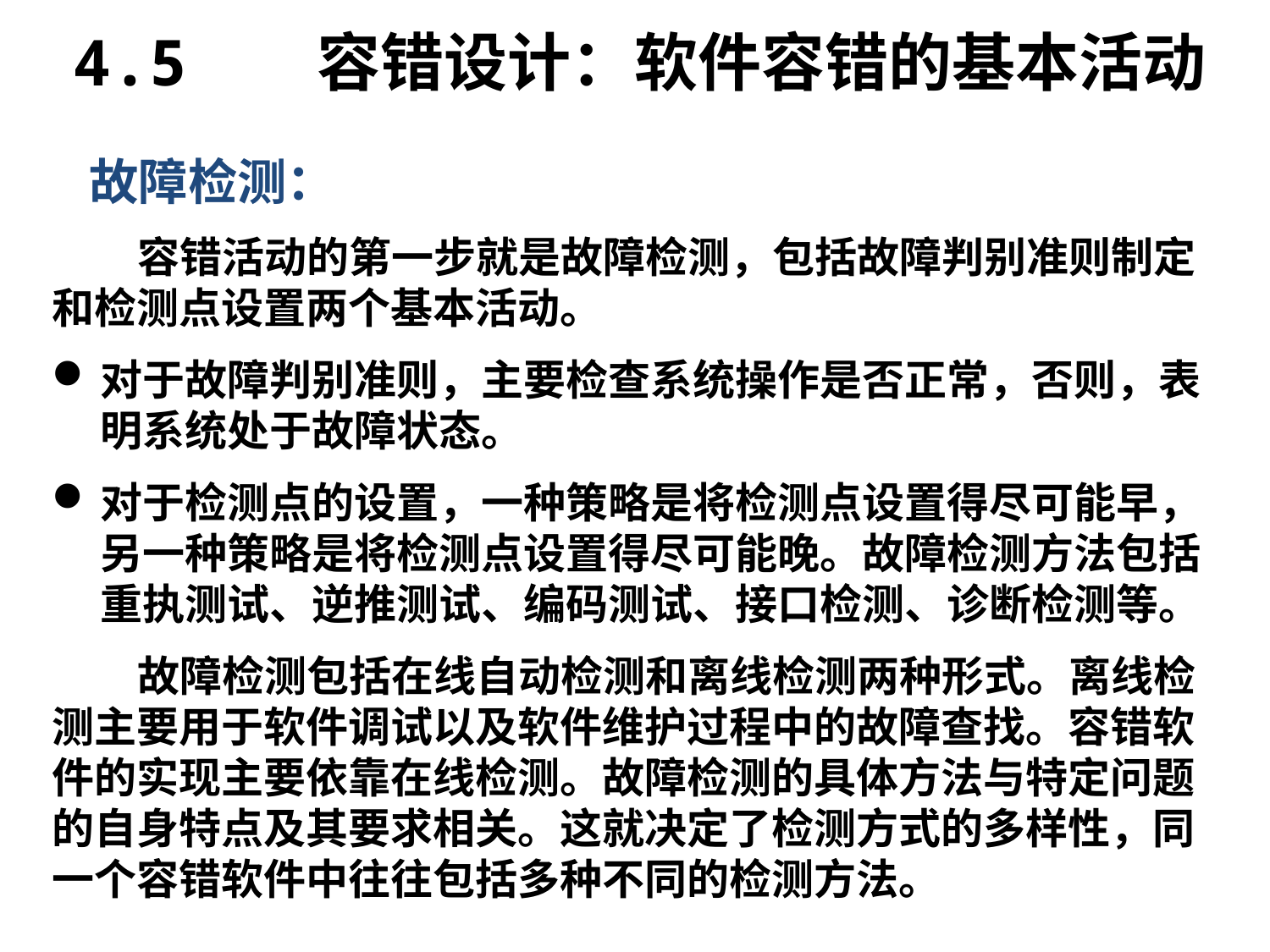

4.5   容错设计：软件容错的基本活动
故障检测：
    容错活动的第一步就是故障检测，包括故障判别准则制定和检测点设置两个基本活动。
对于故障判别准则，主要检查系统操作是否正常，否则，表明系统处于故障状态。
对于检测点的设置，一种策略是将检测点设置得尽可能早，另一种策略是将检测点设置得尽可能晚。故障检测方法包括重执测试、逆推测试、编码测试、接口检测、诊断检测等。
    故障检测包括在线自动检测和离线检测两种形式。离线检测主要用于软件调试以及软件维护过程中的故障查找。容错软件的实现主要依靠在线检测。故障检测的具体方法与特定问题的自身特点及其要求相关。这就决定了检测方式的多样性，同一个容错软件中往往包括多种不同的检测方法。